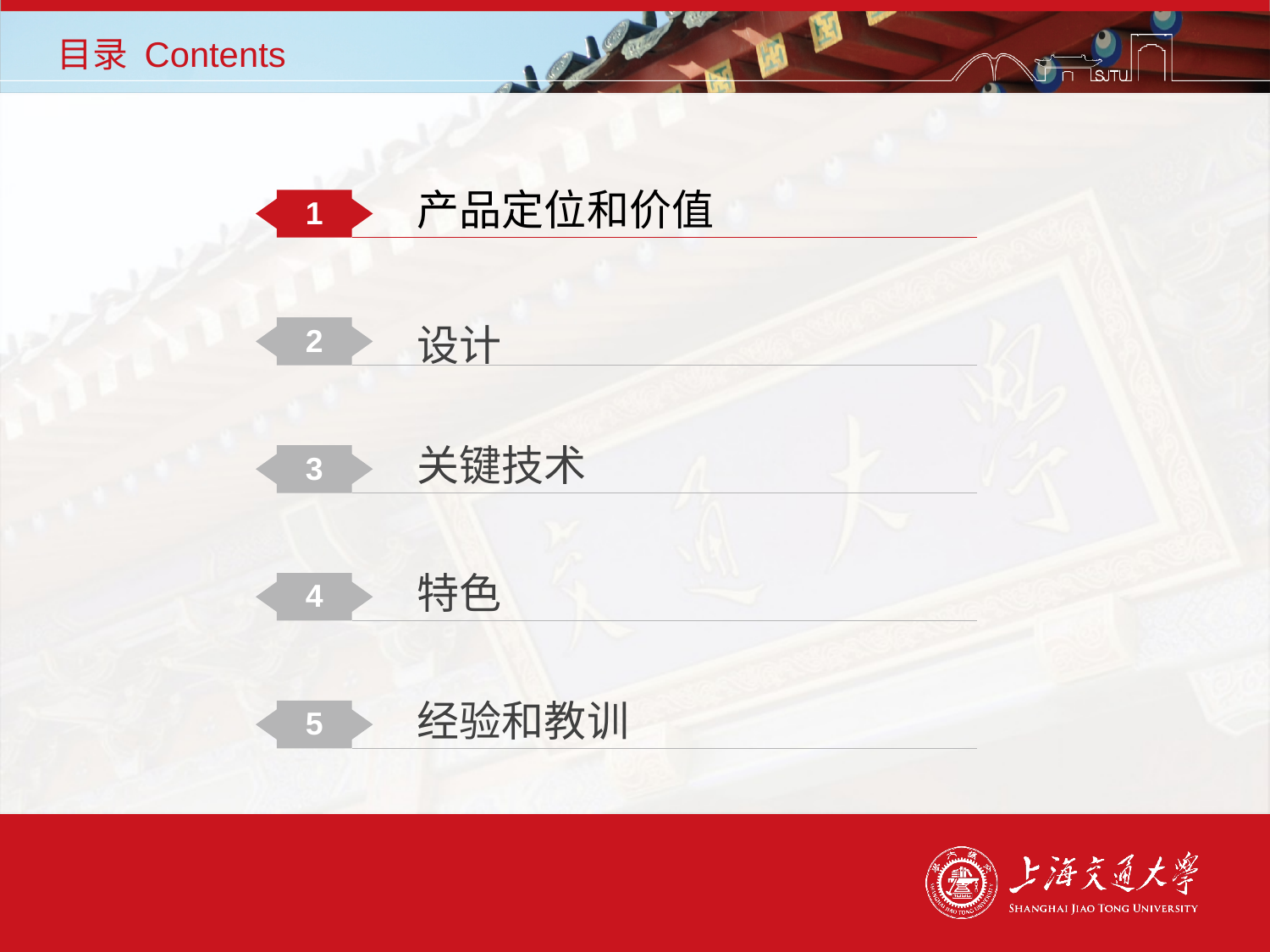

# 目录 Contents
产品定位和价值
1

2
设计

关键技术
3

特色
4

经验和教训
5